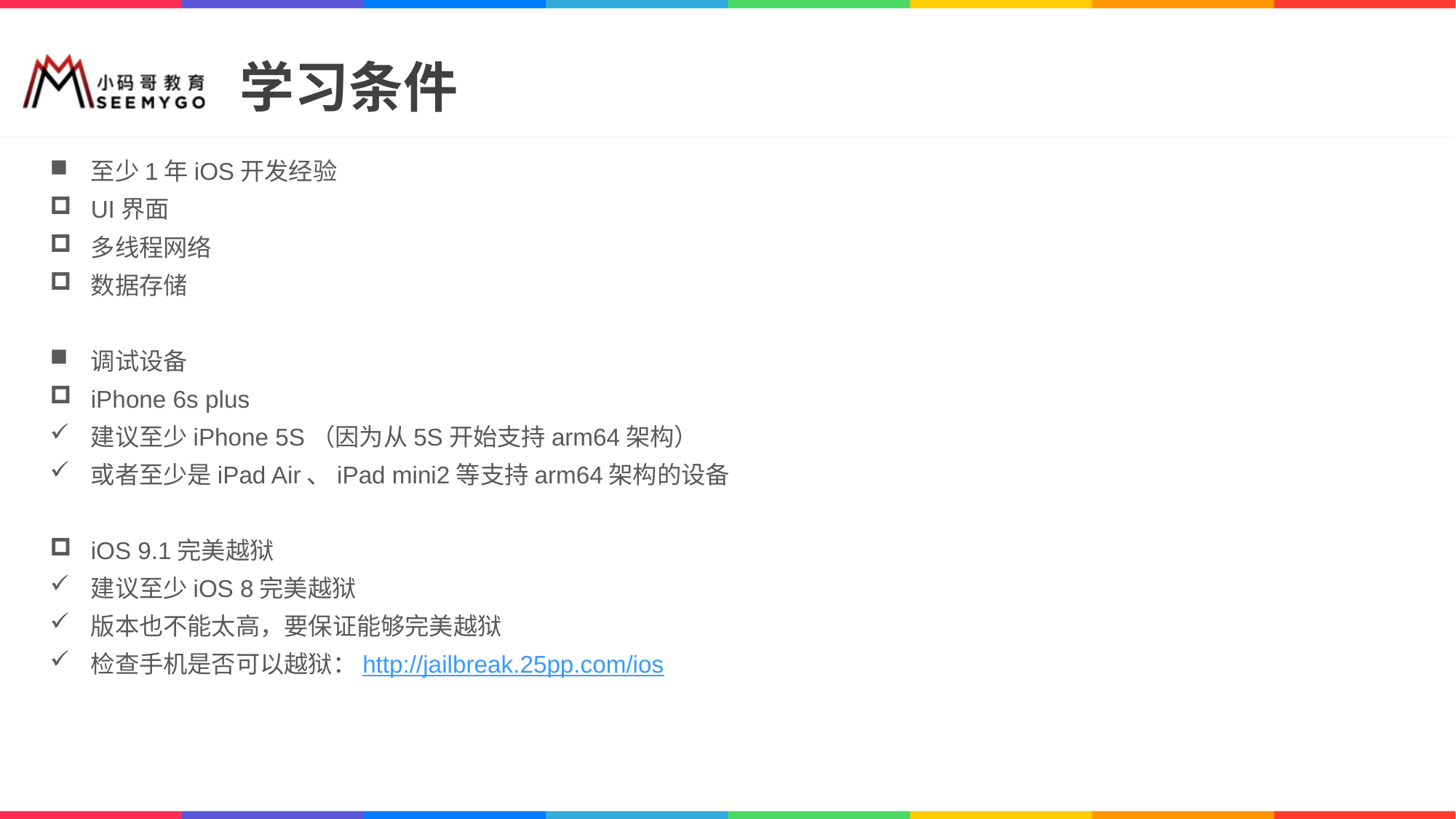

# 学习条件
至少1年iOS开发经验
UI界面
多线程网络
数据存储

调试设备
iPhone 6s plus
建议至少iPhone 5S（因为从5S开始支持arm64架构）
或者至少是iPad Air、iPad mini2等支持arm64架构的设备

iOS 9.1完美越狱
建议至少iOS 8完美越狱
版本也不能太高，要保证能够完美越狱
检查手机是否可以越狱：http://jailbreak.25pp.com/ios